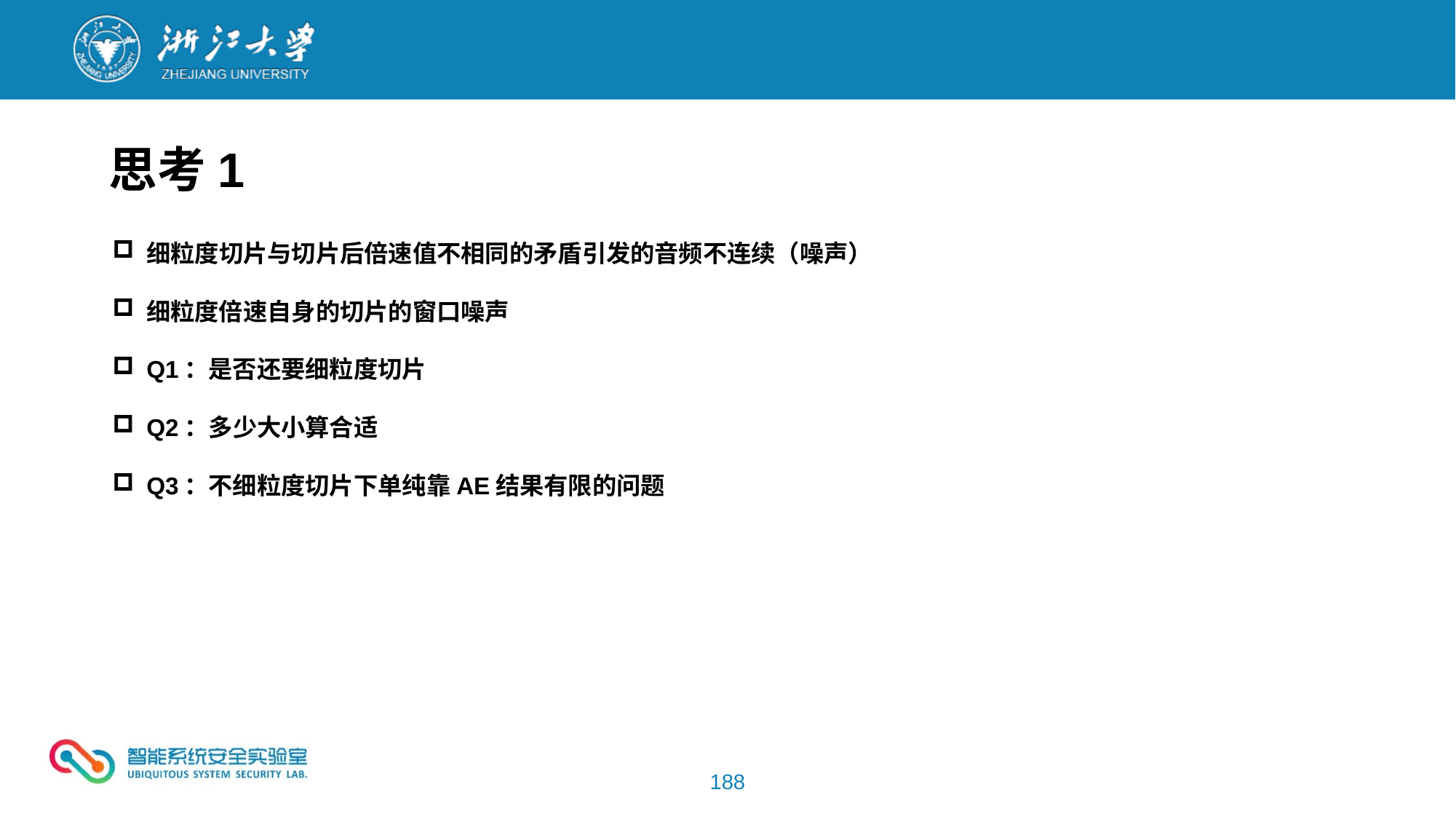

思考1
细粒度切片与切片后倍速值不相同的矛盾引发的音频不连续（噪声）
细粒度倍速自身的切片的窗口噪声
Q1：是否还要细粒度切片
Q2：多少大小算合适
Q3：不细粒度切片下单纯靠AE结果有限的问题